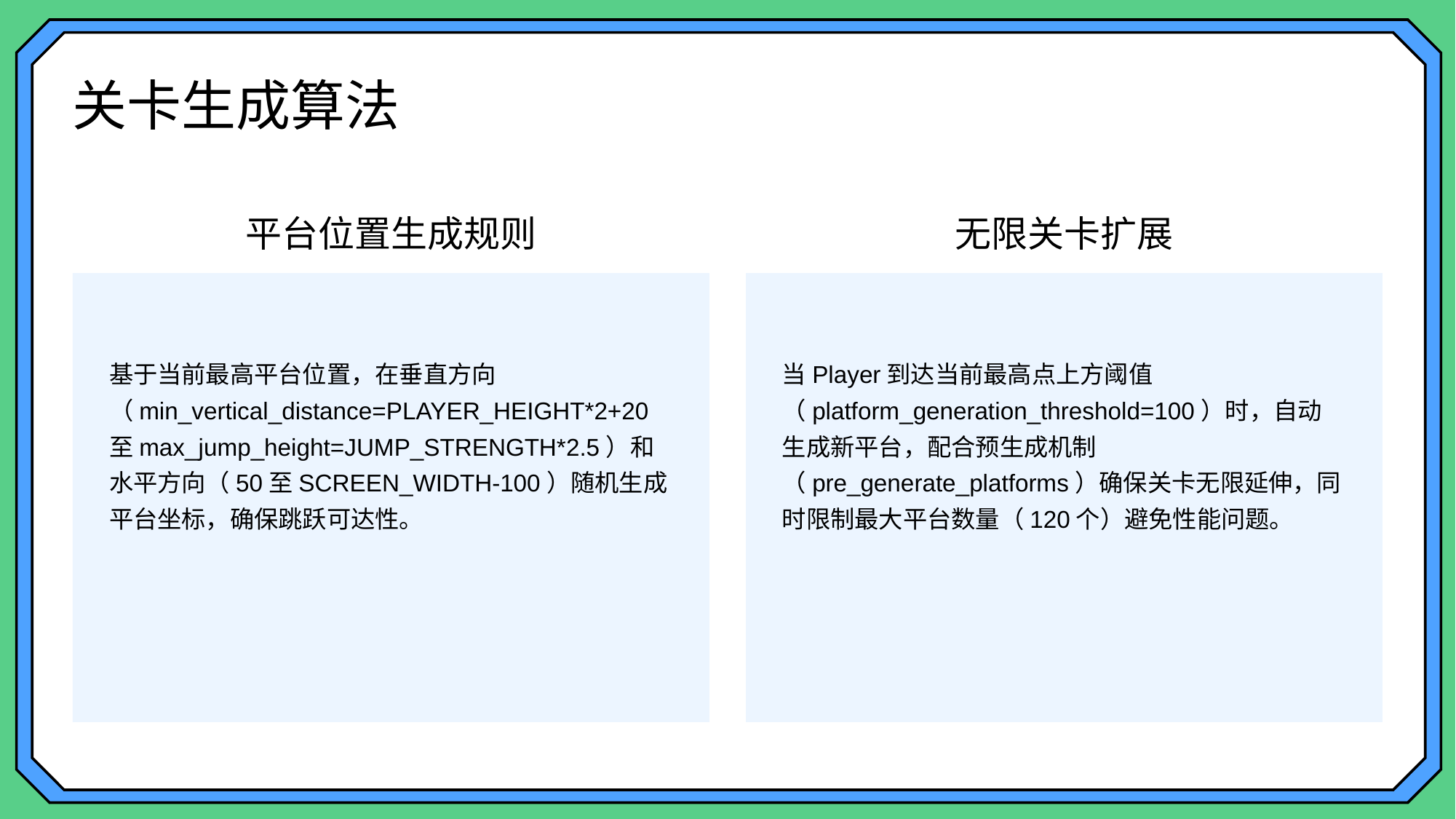

关卡生成算法
平台位置生成规则
无限关卡扩展

基于当前最高平台位置，在垂直方向（min_vertical_distance=PLAYER_HEIGHT*2+20至max_jump_height=JUMP_STRENGTH*2.5）和水平方向（50至SCREEN_WIDTH-100）随机生成平台坐标，确保跳跃可达性。
当Player到达当前最高点上方阈值（platform_generation_threshold=100）时，自动生成新平台，配合预生成机制（pre_generate_platforms）确保关卡无限延伸，同时限制最大平台数量（120个）避免性能问题。